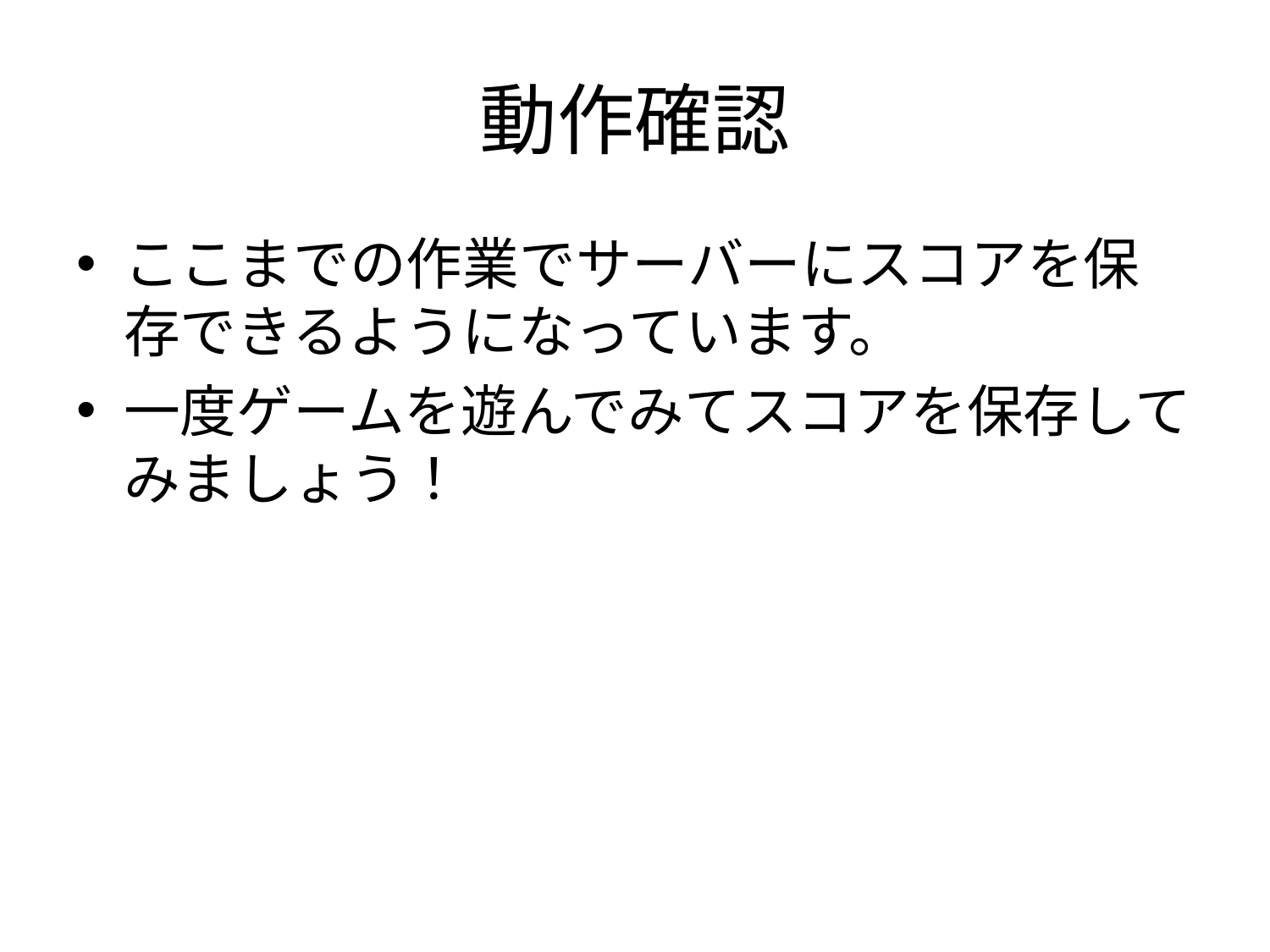

# 動作確認
ここまでの作業でサーバーにスコアを保存できるようになっています。
一度ゲームを遊んでみてスコアを保存してみましょう！